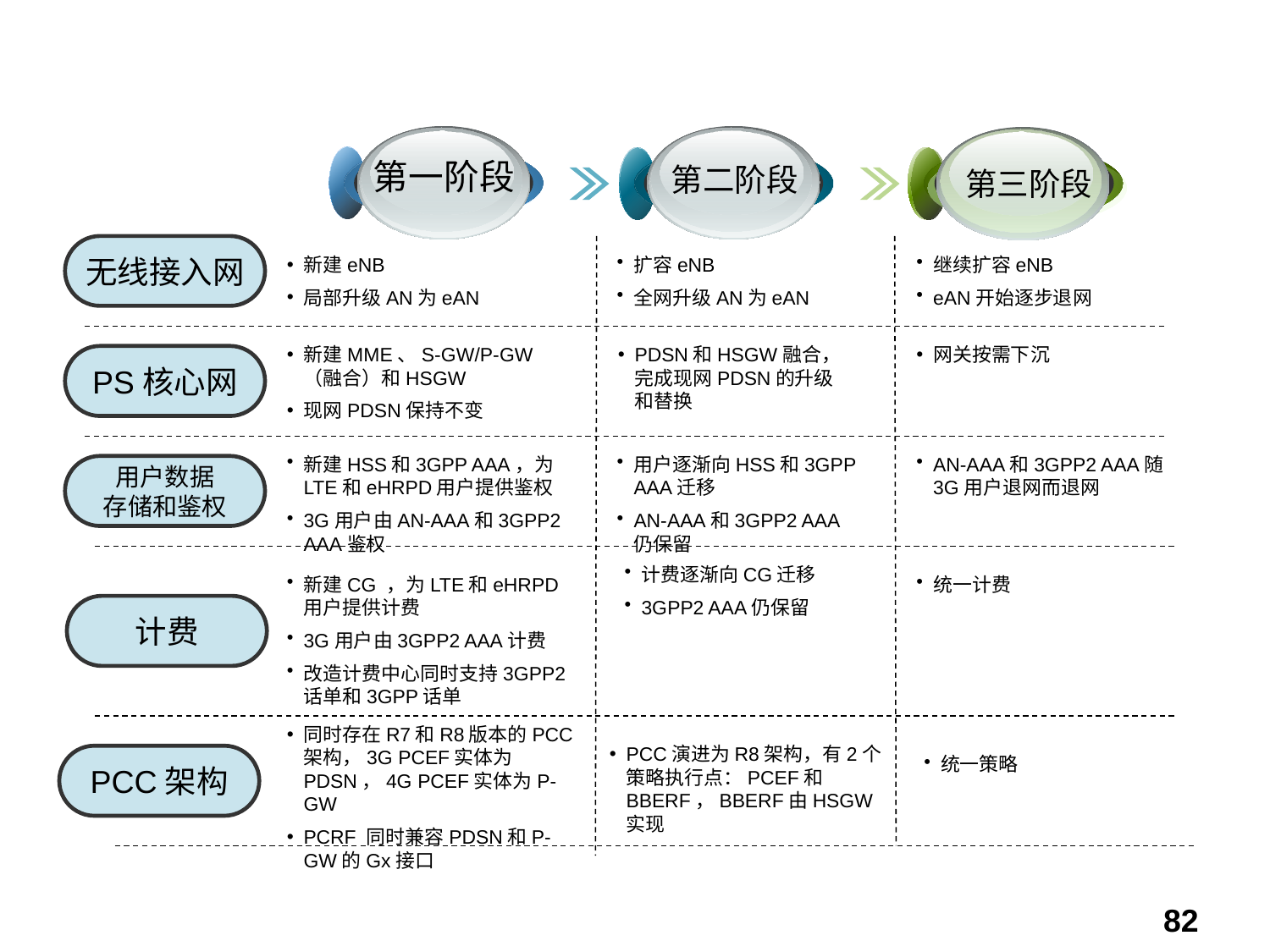

CDMA PS核心网向EPC演进（电信）

第一阶段

第二阶段

第三阶段
无线接入网
新建eNB
局部升级AN为eAN
扩容eNB
全网升级AN为eAN
继续扩容eNB
eAN开始逐步退网
新建MME、S-GW/P-GW（融合）和HSGW
现网PDSN保持不变
PDSN和HSGW融合，完成现网PDSN的升级和替换
网关按需下沉
PS核心网
用户逐渐向HSS和3GPP AAA迁移
AN-AAA和3GPP2 AAA仍保留
新建HSS和3GPP AAA，为LTE和eHRPD用户提供鉴权
3G用户由AN-AAA和3GPP2 AAA鉴权
AN-AAA和3GPP2 AAA随3G用户退网而退网
用户数据
存储和鉴权
计费逐渐向CG迁移
3GPP2 AAA仍保留
统一计费
新建CG ，为LTE和eHRPD用户提供计费
3G用户由3GPP2 AAA计费
改造计费中心同时支持3GPP2话单和3GPP话单
计费
同时存在R7和R8版本的PCC架构，3G PCEF实体为PDSN，4G PCEF实体为P-GW
PCRF 同时兼容PDSN和P-GW的Gx接口
PCC演进为R8架构，有2个策略执行点：PCEF和BBERF，BBERF由HSGW实现
PCC架构
统一策略